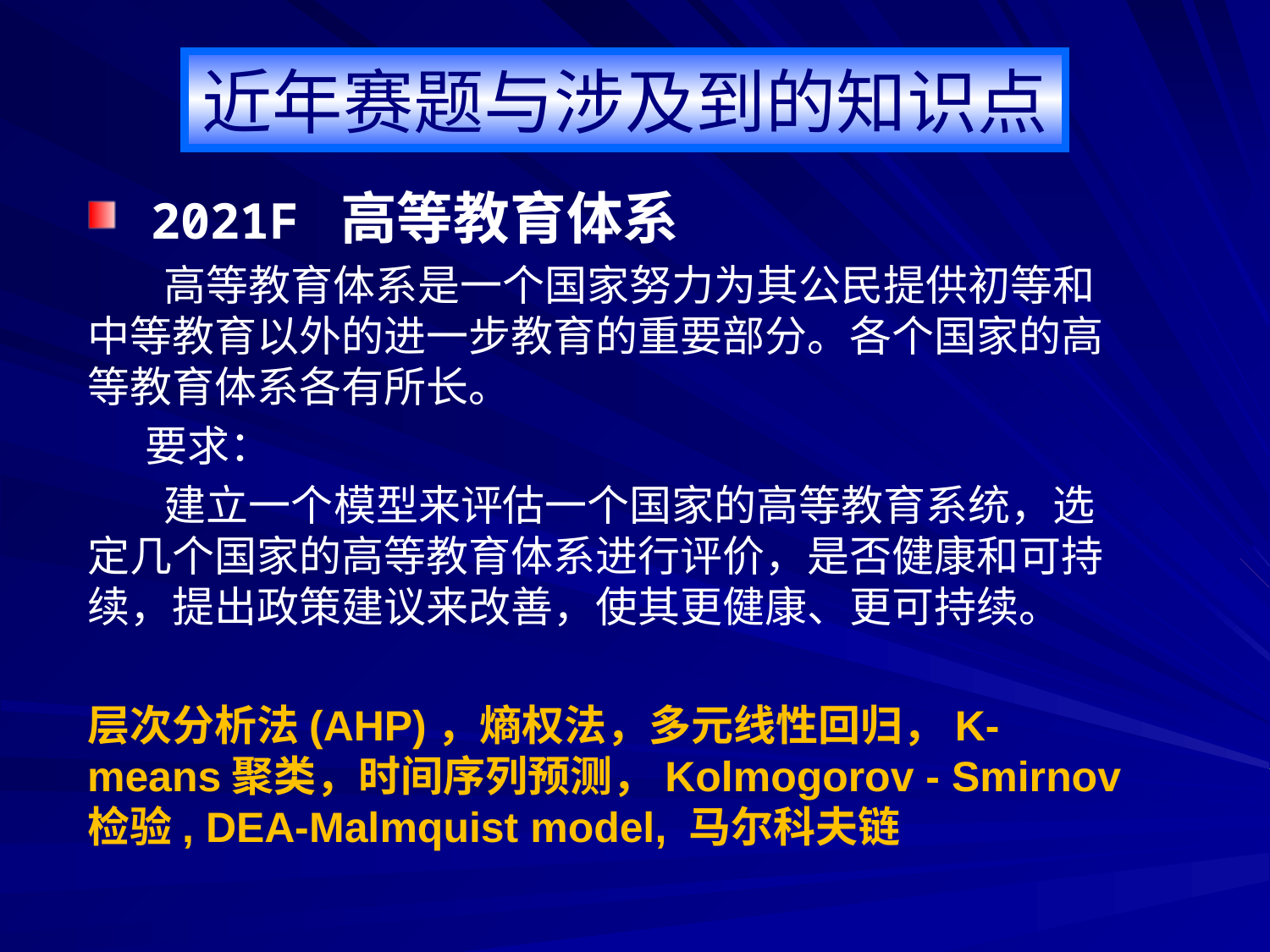

近年赛题与涉及到的知识点
2021F 高等教育体系
       高等教育体系是一个国家努力为其公民提供初等和中等教育以外的进一步教育的重要部分。各个国家的高等教育体系各有所长。
     要求：
       建立一个模型来评估一个国家的高等教育系统，选定几个国家的高等教育体系进行评价，是否健康和可持续，提出政策建议来改善，使其更健康、更可持续。

层次分析法(AHP)，熵权法，多元线性回归，K-means聚类，时间序列预测，Kolmogorov - Smirnov 检验, DEA-Malmquist model, 马尔科夫链